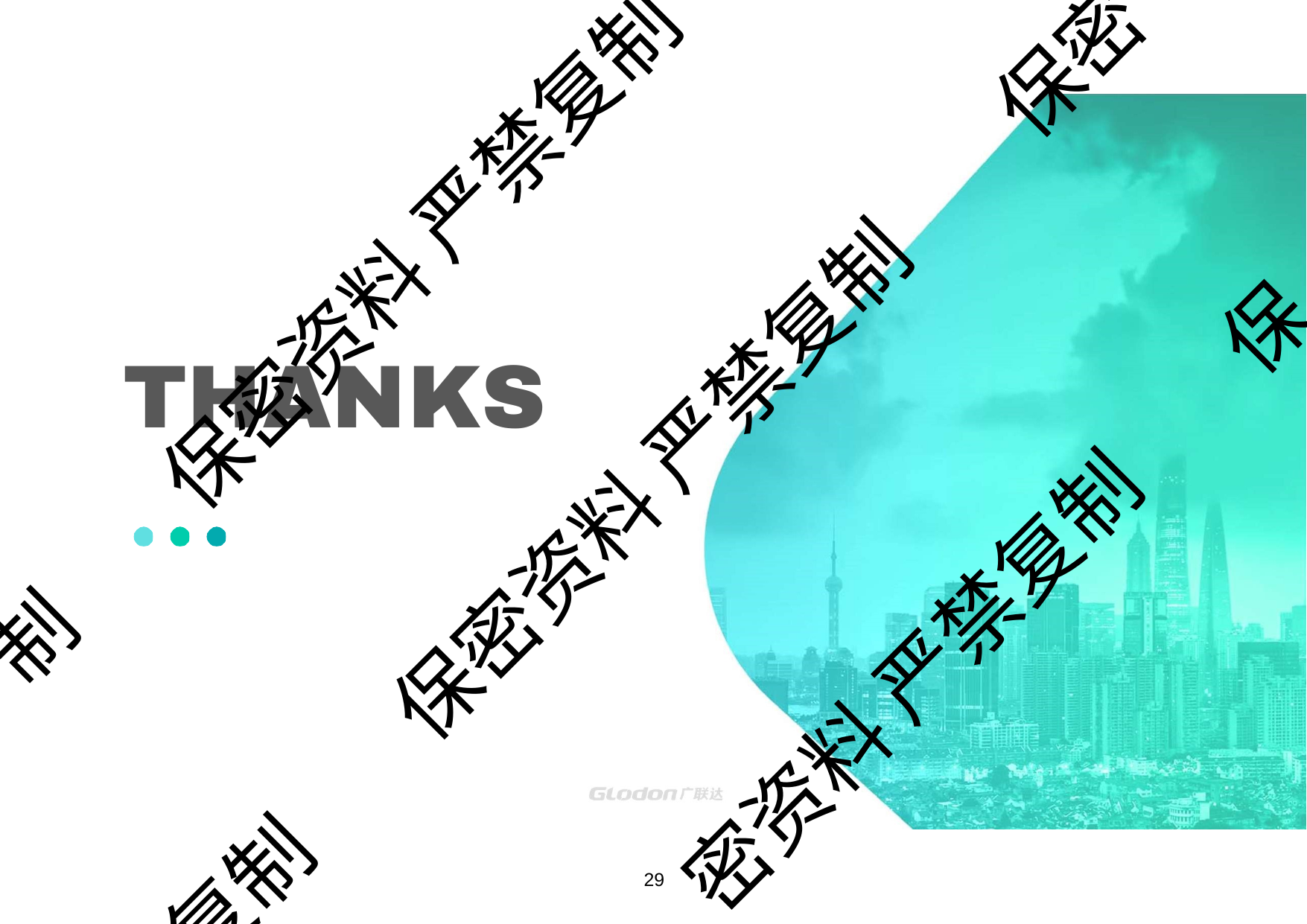

保密
保密资料 严禁复制
保
# THANKS
保密资料 严禁复制

制
密资料 严禁复制

复制
29